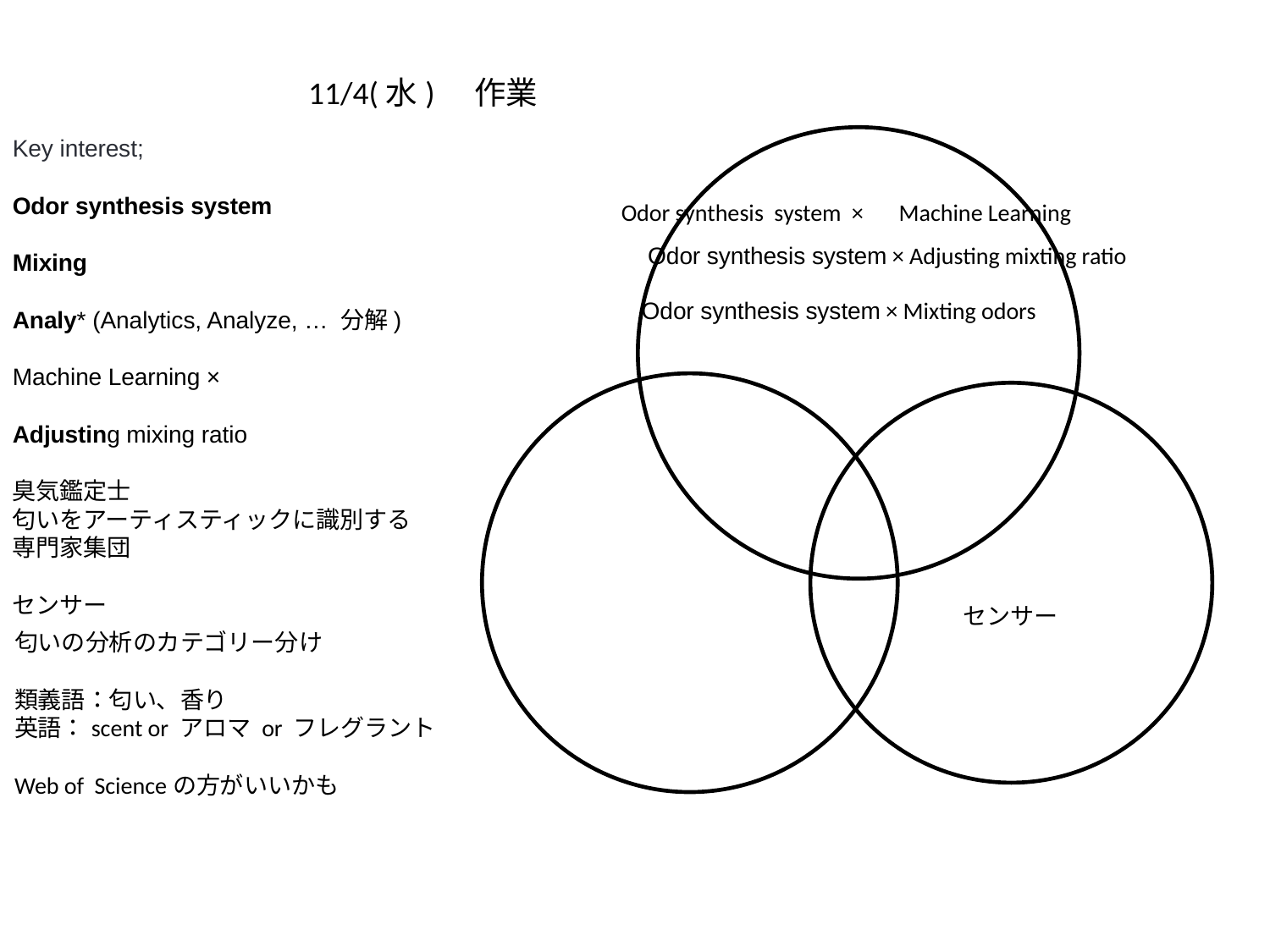

11/4(水)　作業
Key interest;
Odor synthesis system

Mixing

Analy* (Analytics, Analyze, … 分解)

Machine Learning ×

Adjusting mixing ratio

臭気鑑定士
匂いをアーティスティックに識別する専門家集団

センサー

Odor synthesis  system  ×　Machine Learning
Odor synthesis system × Adjusting mixting ratio
#
Odor synthesis system × Mixting odors

センサー
匂いの分析のカテゴリー分け

類義語：匂い、香り
英語：scent or アロマ or フレグラント

Web of  Scienceの方がいいかも